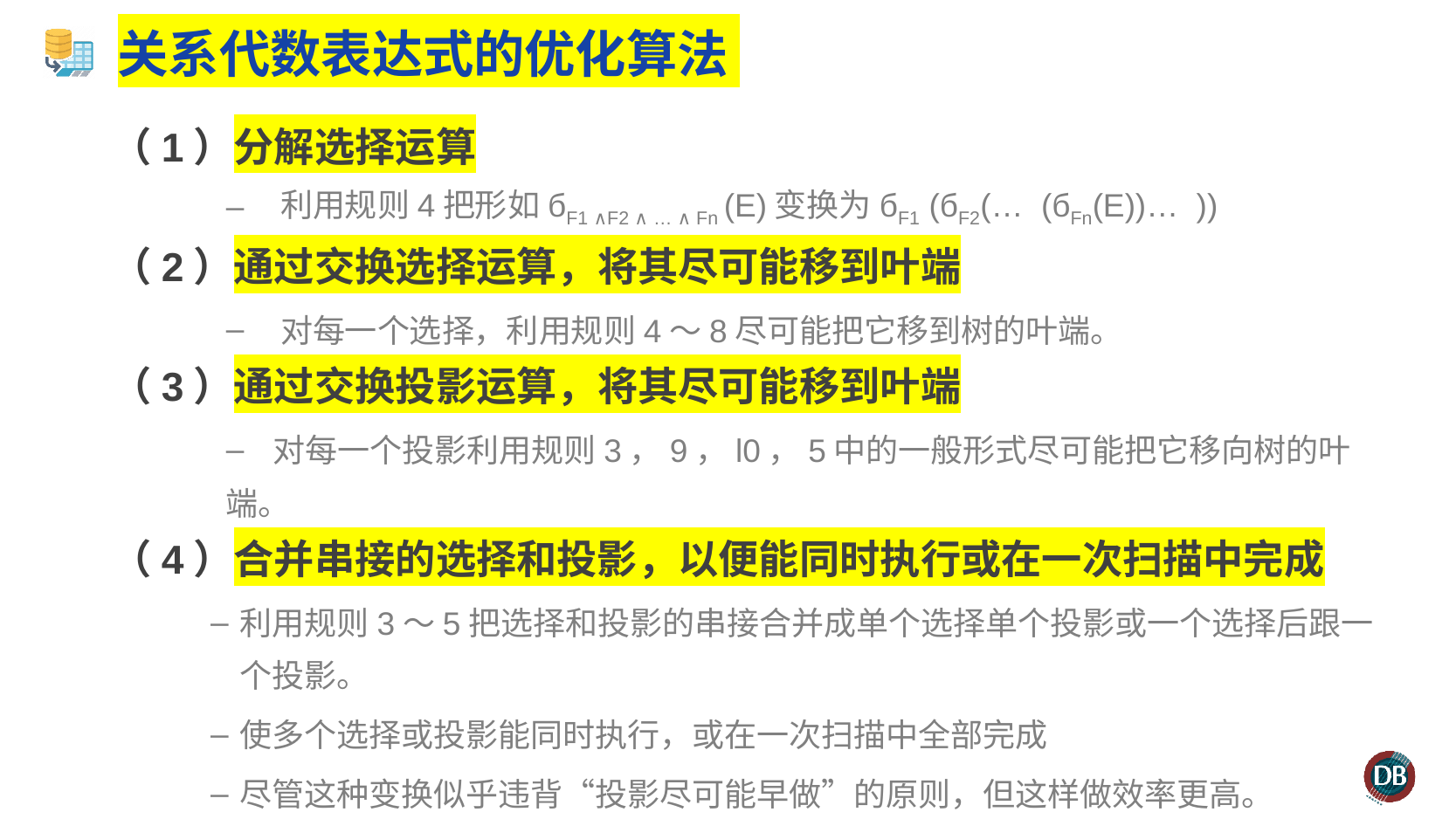

# 关系代数表达式的优化算法
（1）分解选择运算
    利用规则4把形如бF1 ∧F2 ∧ … ∧ Fn (E)变换为бF1 (бF2(…  (бFn(E))…  ))
（2）通过交换选择运算，将其尽可能移到叶端
    对每一个选择，利用规则4～8尽可能把它移到树的叶端。
（3）通过交换投影运算，将其尽可能移到叶端
   对每一个投影利用规则3，9，l0，5中的一般形式尽可能把它移向树的叶端。
（4）合并串接的选择和投影，以便能同时执行或在一次扫描中完成
利用规则3～5把选择和投影的串接合并成单个选择单个投影或一个选择后跟一个投影。
使多个选择或投影能同时执行，或在一次扫描中全部完成
尽管这种变换似乎违背“投影尽可能早做”的原则，但这样做效率更高。